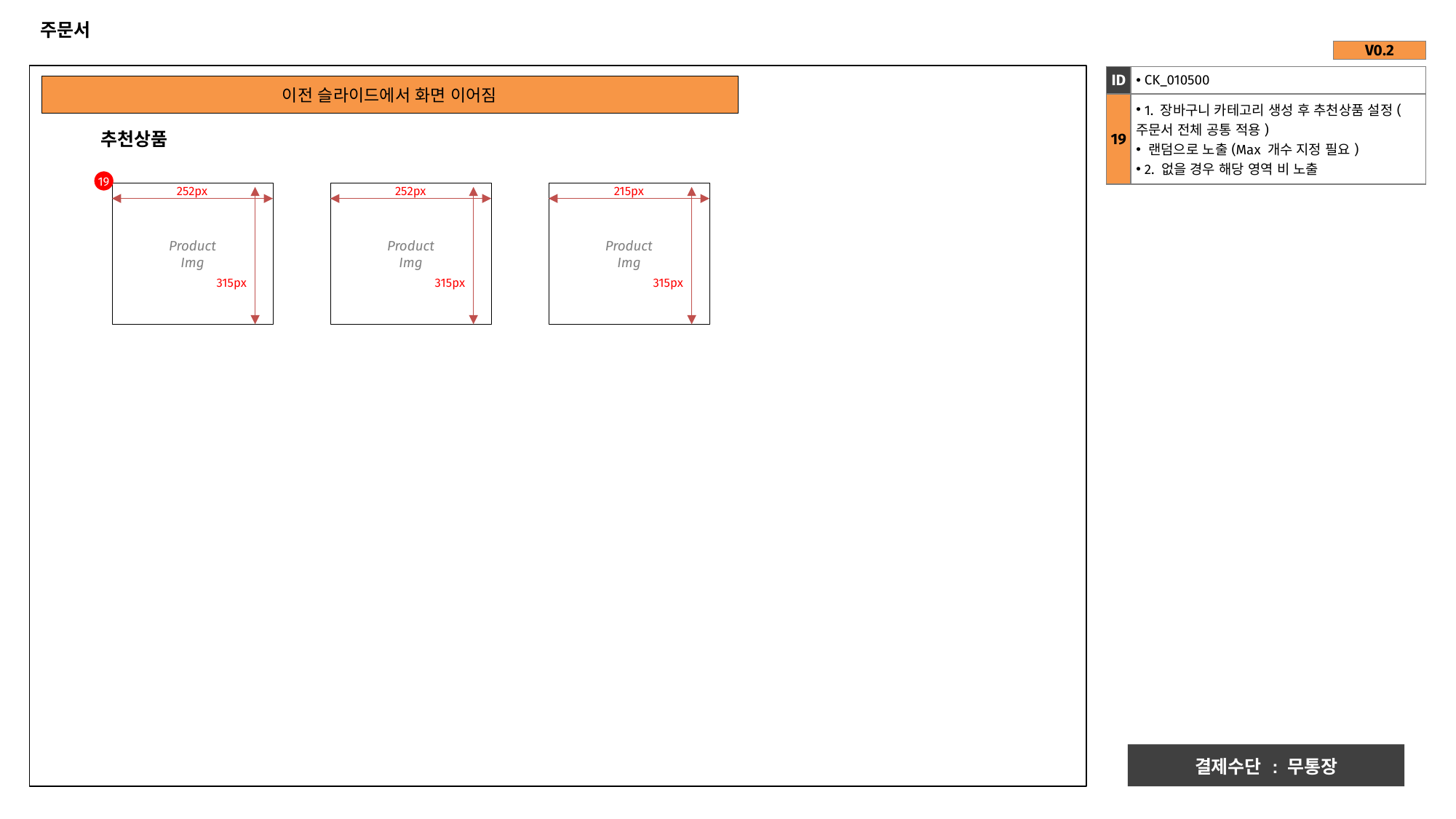

# 주문서
| V0.2 |
| --- |

| ID | CK\_010500 |
| --- | --- |
| 19 | 1. 장바구니 카테고리 생성 후 추천상품 설정(주문서 전체 공통 적용) 랜덤으로 노출(Max 개수 지정 필요) 2. 없을 경우 해당 영역 비 노출 |
이전 슬라이드에서 화면 이어짐
  추천상품

19
252px
252px
215px
Product
Img
Product
Img
Product
Img
315px
315px
315px
결제수단 : 무통장